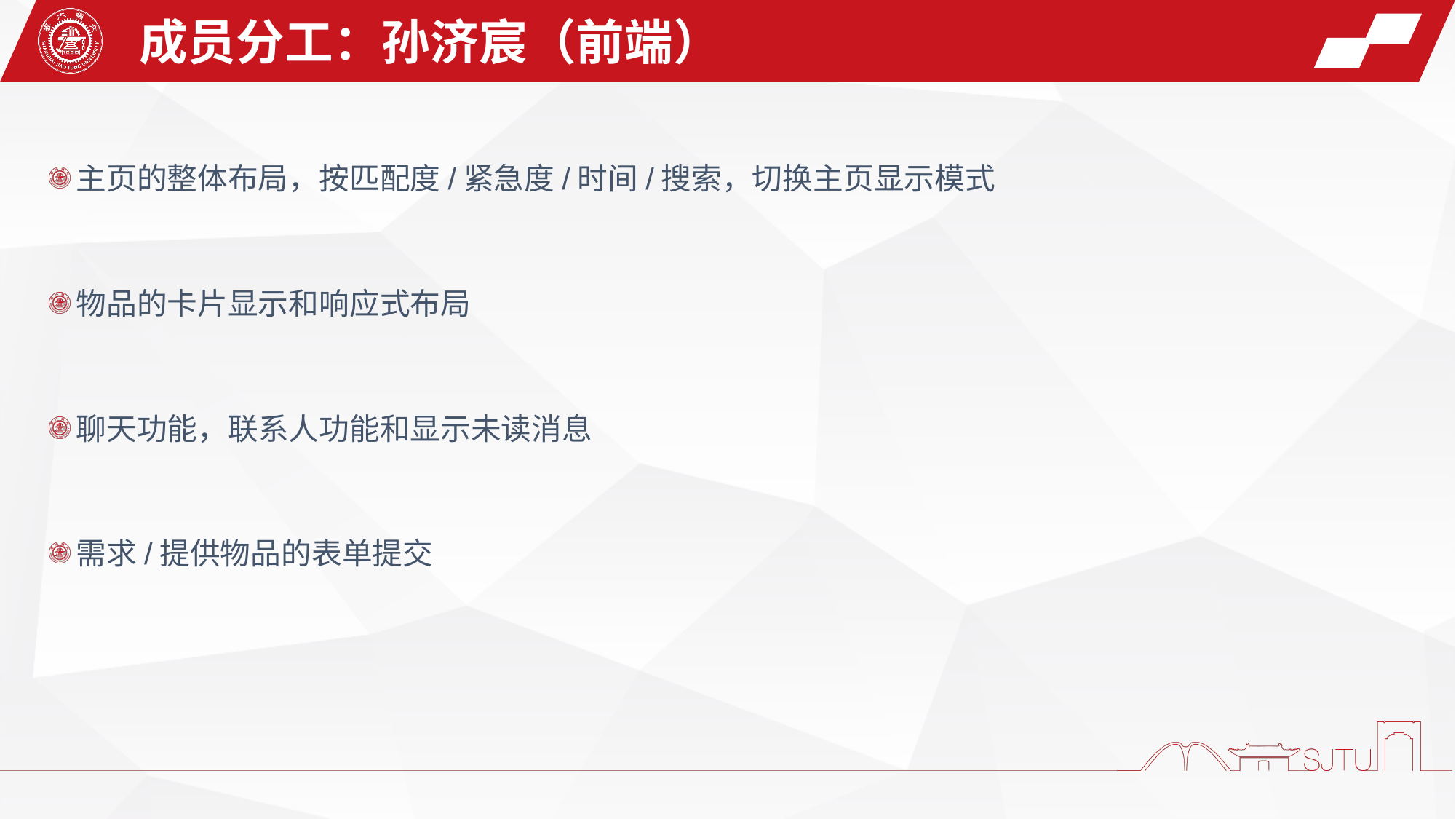

成员分工：孙济宸（前端）

主页的整体布局，按匹配度/紧急度/时间/搜索，切换主页显示模式

物品的卡片显示和响应式布局

聊天功能，联系人功能和显示未读消息

需求/提供物品的表单提交